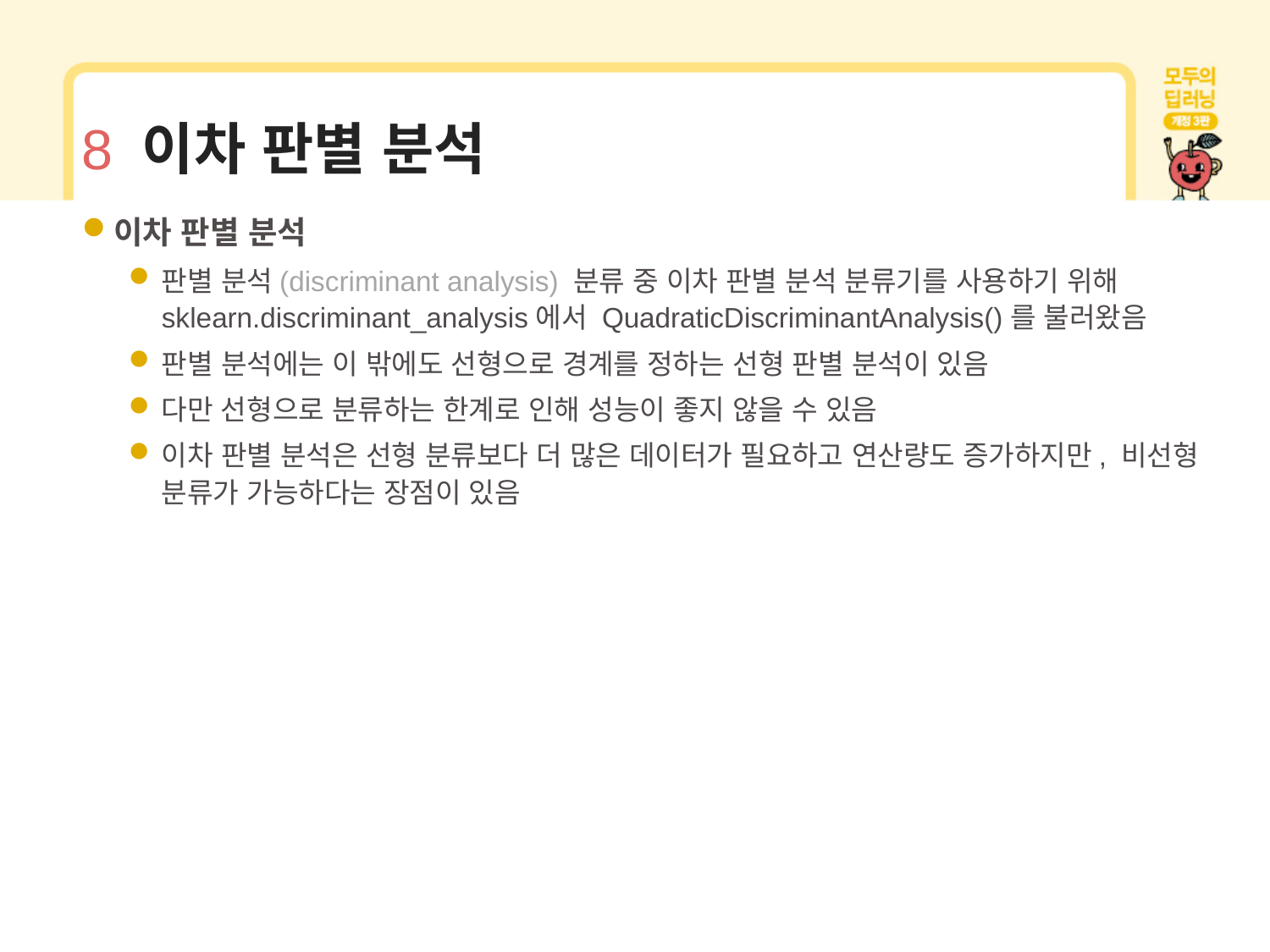

# 8 이차 판별 분석
이차 판별 분석
판별 분석(discriminant analysis) 분류 중 이차 판별 분석 분류기를 사용하기 위해 sklearn.discriminant_analysis에서 QuadraticDiscriminantAnalysis()를 불러왔음
판별 분석에는 이 밖에도 선형으로 경계를 정하는 선형 판별 분석이 있음
다만 선형으로 분류하는 한계로 인해 성능이 좋지 않을 수 있음
이차 판별 분석은 선형 분류보다 더 많은 데이터가 필요하고 연산량도 증가하지만, 비선형 분류가 가능하다는 장점이 있음